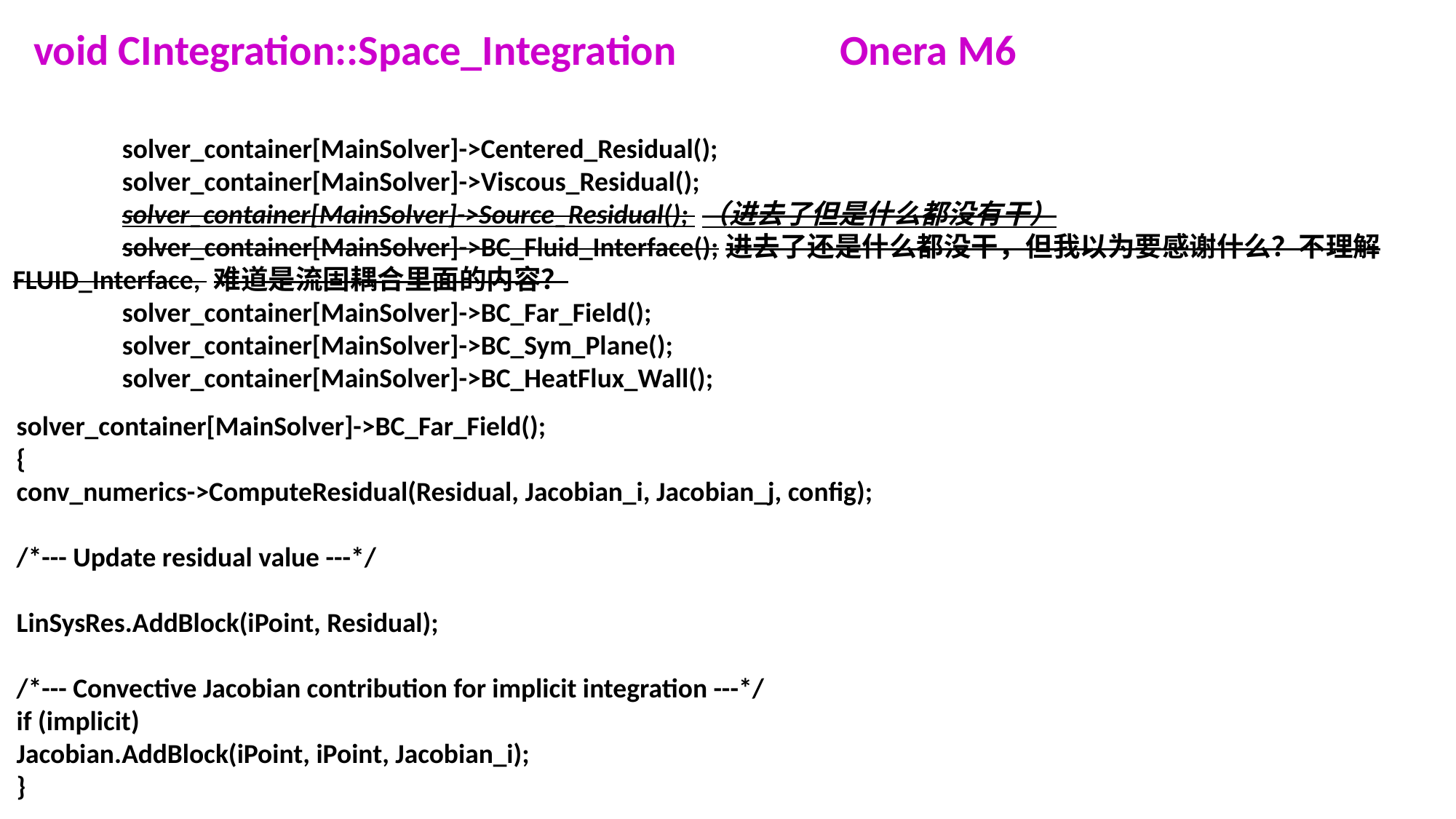

void CIntegration::Space_Integration                 Onera M6
 	solver_container[MainSolver]->Centered_Residual();
	solver_container[MainSolver]->Viscous_Residual();
	solver_container[MainSolver]->Source_Residual(); （进去了但是什么都没有干）
	solver_container[MainSolver]->BC_Fluid_Interface();进去了还是什么都没干，但我以为要感谢什么？不理解FLUID_Interface, 难道是流固耦合里面的内容？
	solver_container[MainSolver]->BC_Far_Field();
	solver_container[MainSolver]->BC_Sym_Plane();
	solver_container[MainSolver]->BC_HeatFlux_Wall();
solver_container[MainSolver]->BC_Far_Field();
{
conv_numerics->ComputeResidual(Residual, Jacobian_i, Jacobian_j, config);

/*--- Update residual value ---*/

LinSysRes.AddBlock(iPoint, Residual);

/*--- Convective Jacobian contribution for implicit integration ---*/
if (implicit)
Jacobian.AddBlock(iPoint, iPoint, Jacobian_i);
}